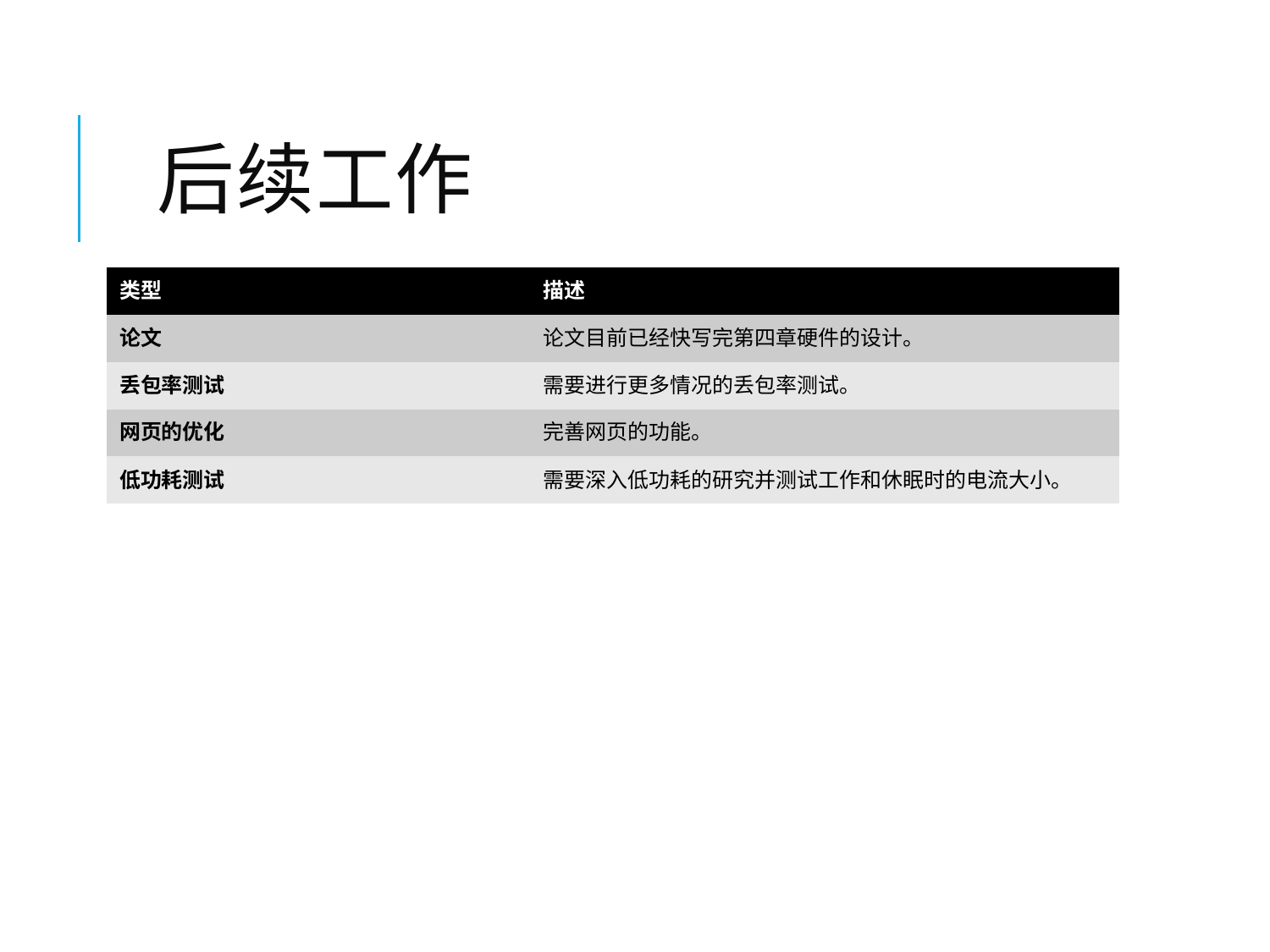

# 后续工作
| 类型 | 描述 |
| --- | --- |
| 论文 | 论文目前已经快写完第四章硬件的设计。 |
| 丢包率测试 | 需要进行更多情况的丢包率测试。 |
| 网页的优化 | 完善网页的功能。 |
| 低功耗测试 | 需要深入低功耗的研究并测试工作和休眠时的电流大小。 |